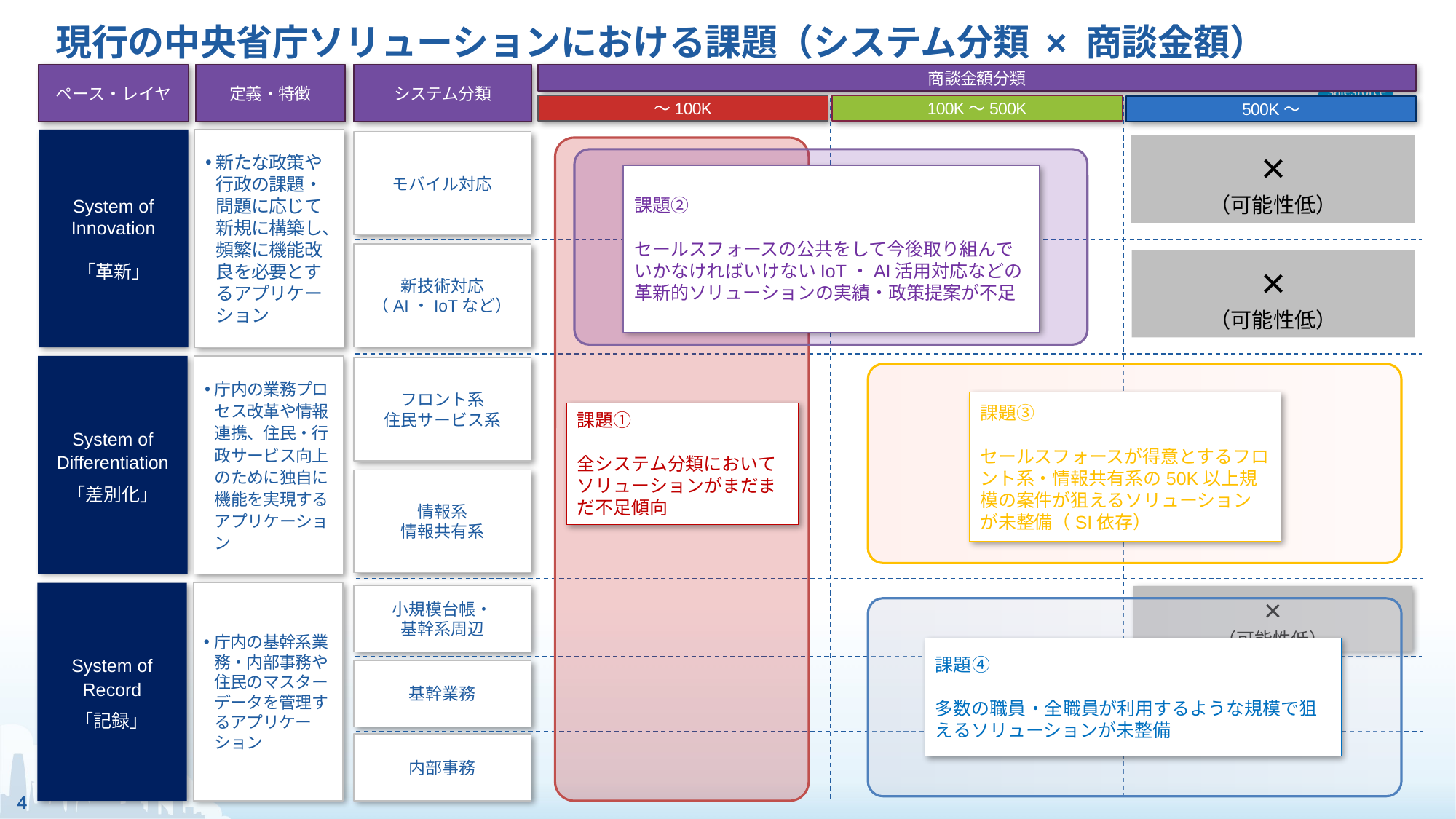

現行の中央省庁ソリューションにおける課題（システム分類 × 商談金額）
ペース・レイヤ
定義・特徴
システム分類
商談金額分類
～100K
100K～500K
500K～
System of Innovation

「革新」
新たな政策や行政の課題・問題に応じて新規に構築し、頻繁に機能改良を必要とするアプリケーション
モバイル対応
×
（可能性低）

課題②

セールスフォースの公共をして今後取り組んでいかなければいけないIoT・AI活用対応などの革新的ソリューションの実績・政策提案が不足
新技術対応
（AI・IoTなど）
×
（可能性低）
System of Differentiation
「差別化」
庁内の業務プロセス改革や情報連携、住民・行政サービス向上のために独自に機能を実現するアプリケーション
フロント系
住民サービス系

課題③

セールスフォースが得意とするフロント系・情報共有系の50K以上規模の案件が狙えるソリューションが未整備（SI依存）
課題①

全システム分類においてソリューションがまだまだ不足傾向
情報系
情報共有系
System of Record
「記録」
庁内の基幹系業務・内部事務や住民のマスターデータを管理するアプリケーション
小規模台帳・
基幹系周辺
×
（可能性低）

課題④

多数の職員・全職員が利用するような規模で狙えるソリューションが未整備
基幹業務
内部事務
4
4
4